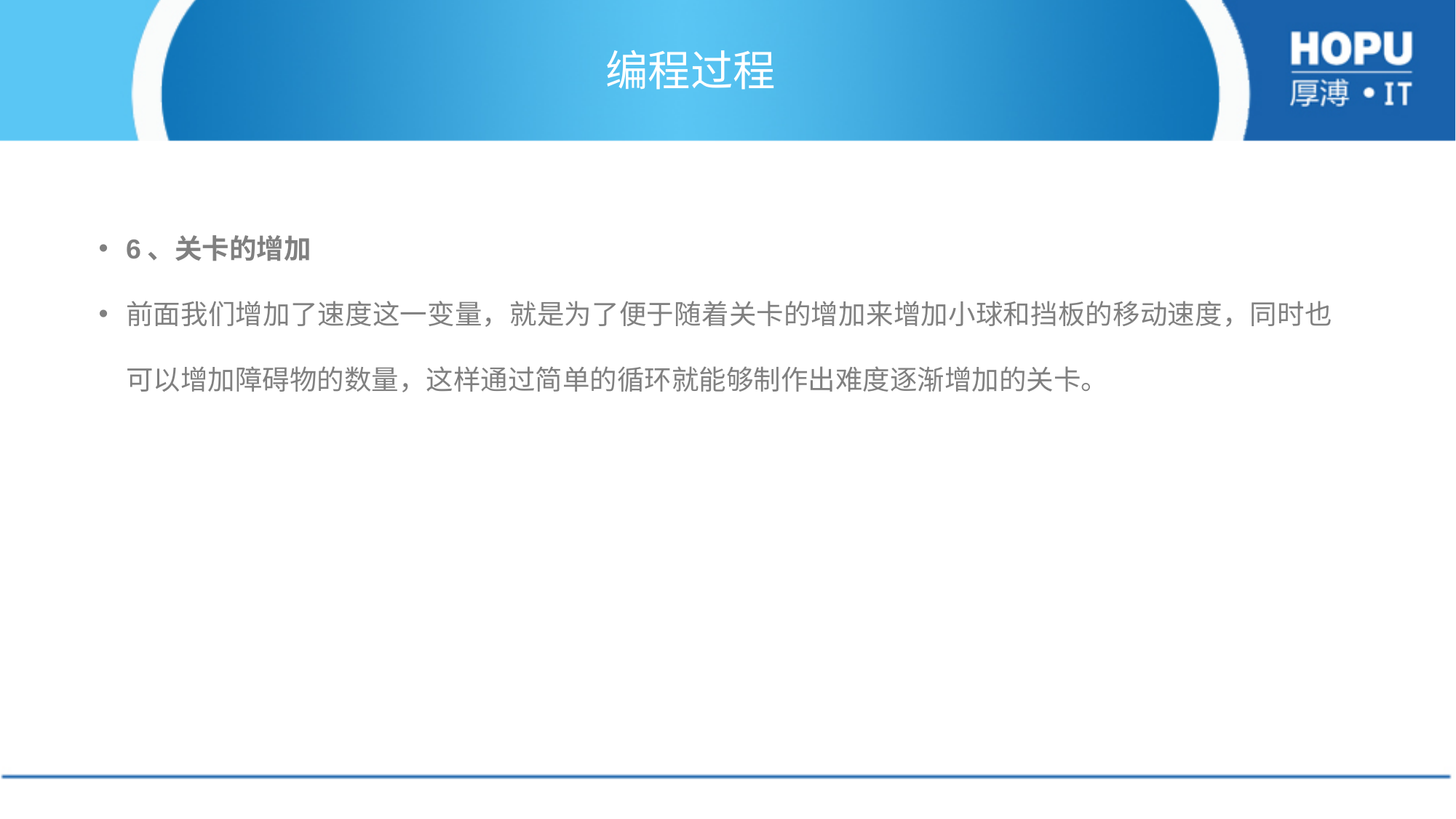

# 编程过程
6、关卡的增加
前面我们增加了速度这一变量，就是为了便于随着关卡的增加来增加小球和挡板的移动速度，同时也可以增加障碍物的数量，这样通过简单的循环就能够制作出难度逐渐增加的关卡。